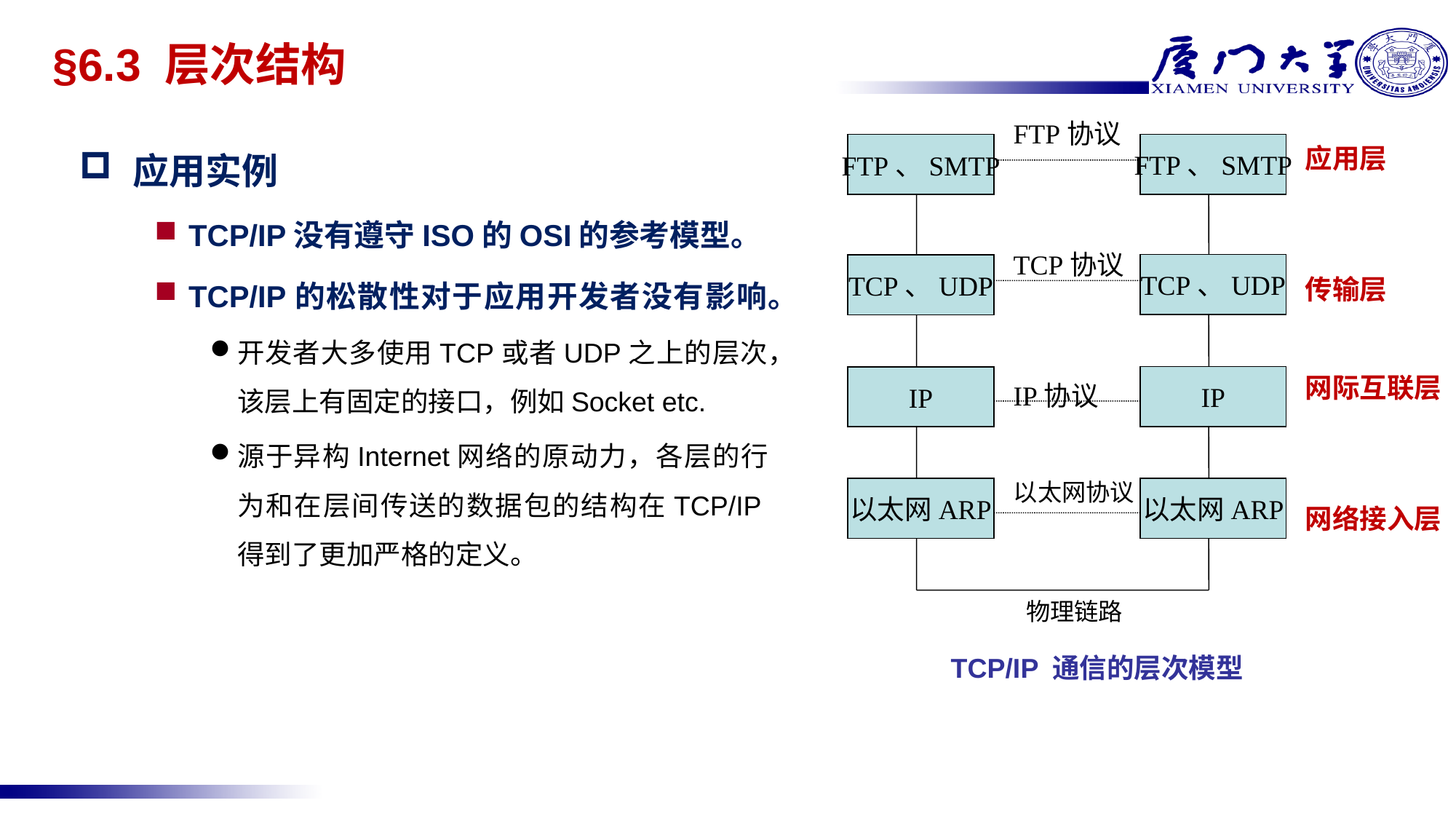

# §6.3 层次结构
应用实例
TCP/IP没有遵守ISO的OSI的参考模型。
TCP/IP的松散性对于应用开发者没有影响。
开发者大多使用TCP或者UDP之上的层次，该层上有固定的接口，例如Socket etc.
源于异构Internet网络的原动力，各层的行为和在层间传送的数据包的结构在TCP/IP得到了更加严格的定义。

FTP、SMTP
FTP、SMTP

应用层

传输层

网际互联层

网络接入层

FTP协议

TCP协议

IP协议

以太网协议

 物理链路

TCP、UDP
TCP、UDP

IP
IP

以太网ARP
以太网ARP

TCP/IP 通信的层次模型